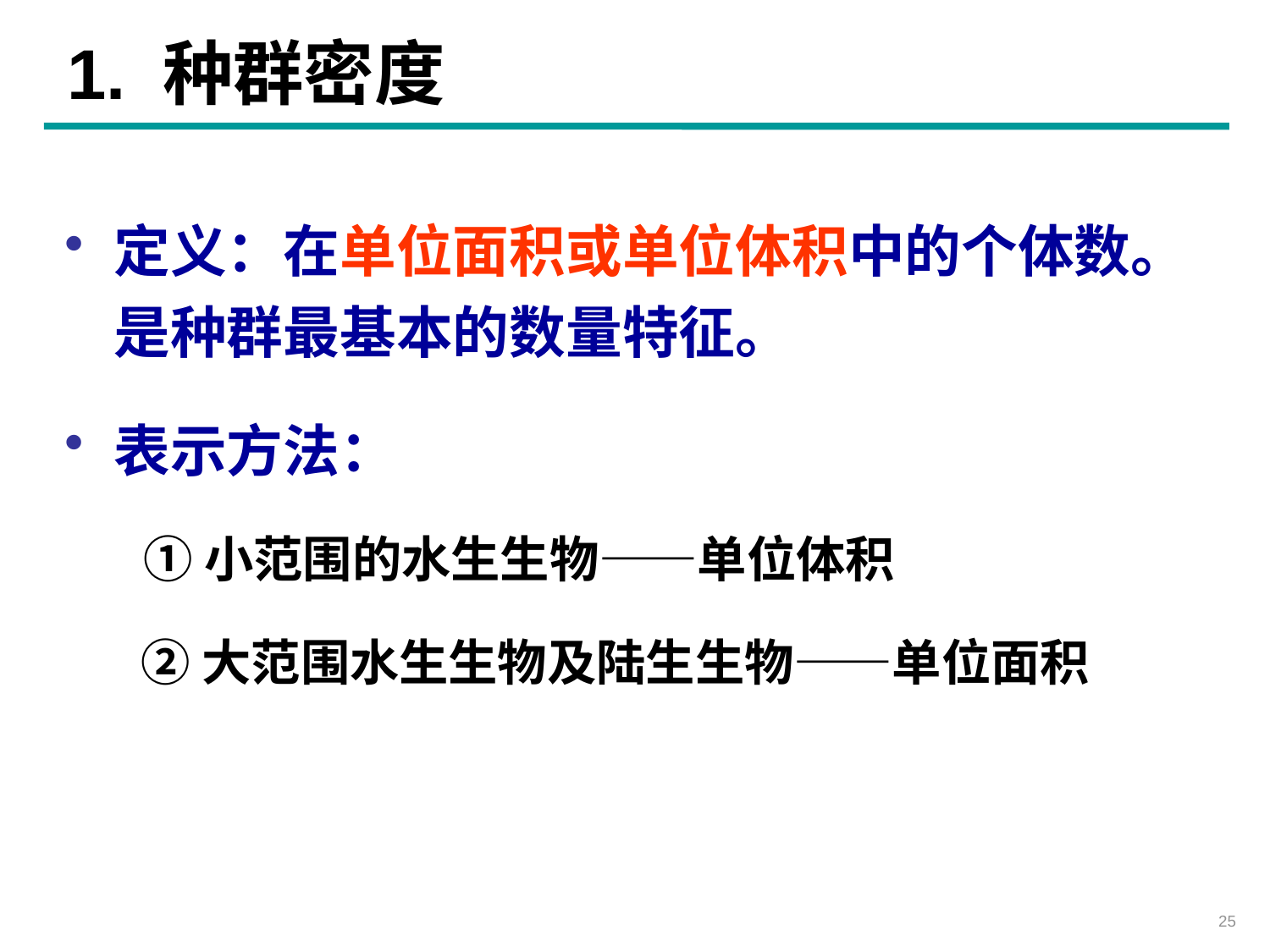

1. 种群密度
1
定义：在单位面积或单位体积中的个体数。是种群最基本的数量特征。
表示方法：
①小范围的水生生物——单位体积
 ②大范围水生生物及陆生生物——单位面积
25